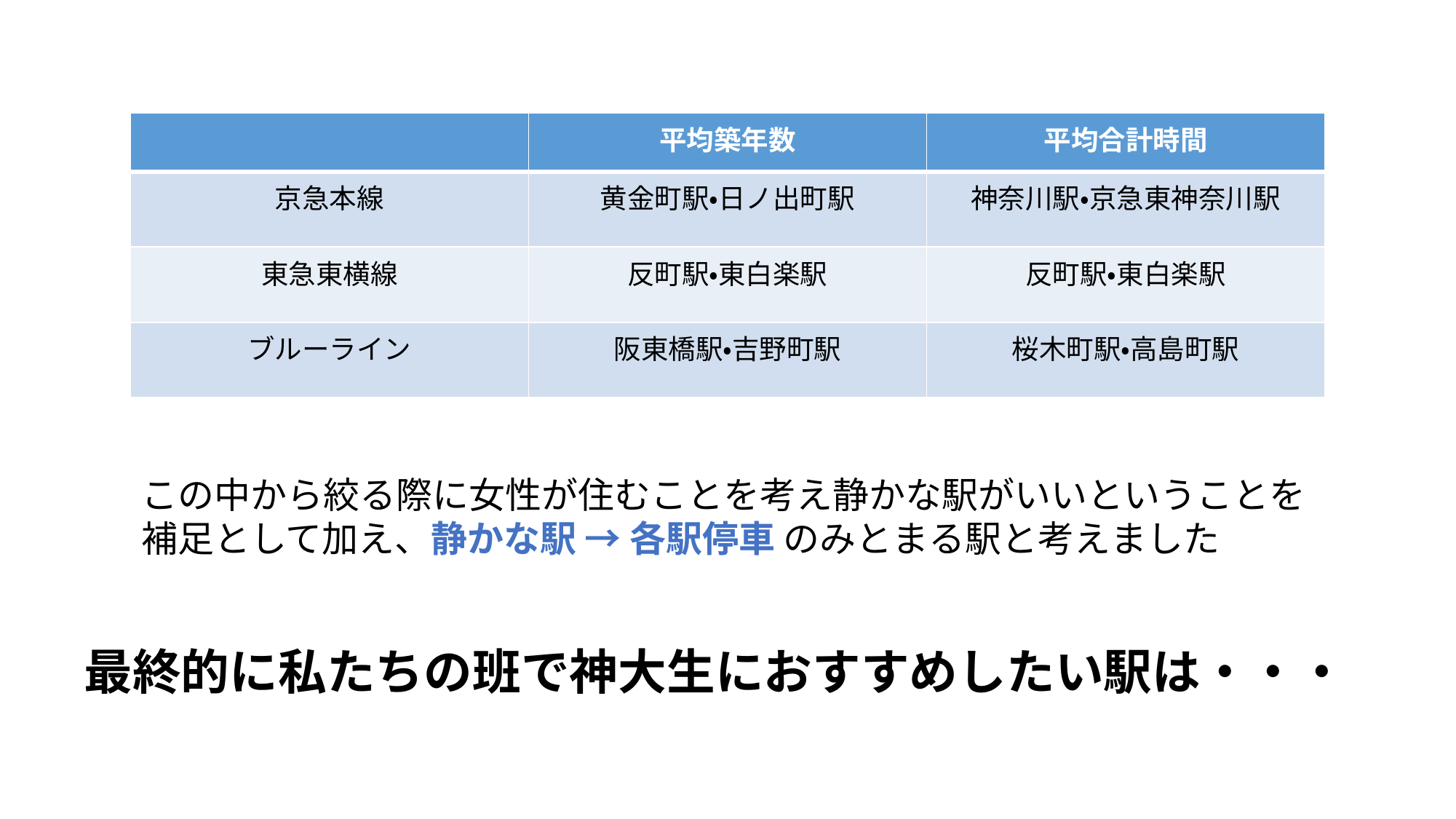

|  | 平均築年数 | 平均合計時間 |
| --- | --- | --- |
| 京急本線 | 黄金町駅・日ノ出町駅 | 神奈川駅・京急東神奈川駅 |
| 東急東横線 | 反町駅・東白楽駅 | 反町駅・東白楽駅 |
| ブルーライン | 阪東橋駅・吉野町駅 | 桜木町駅・高島町駅 |
この中から絞る際に女性が住むことを考え静かな駅がいいということを補足として加え、静かな駅 → 各駅停車 のみとまる駅と考えました
最終的に私たちの班で神大生におすすめしたい駅は・・・